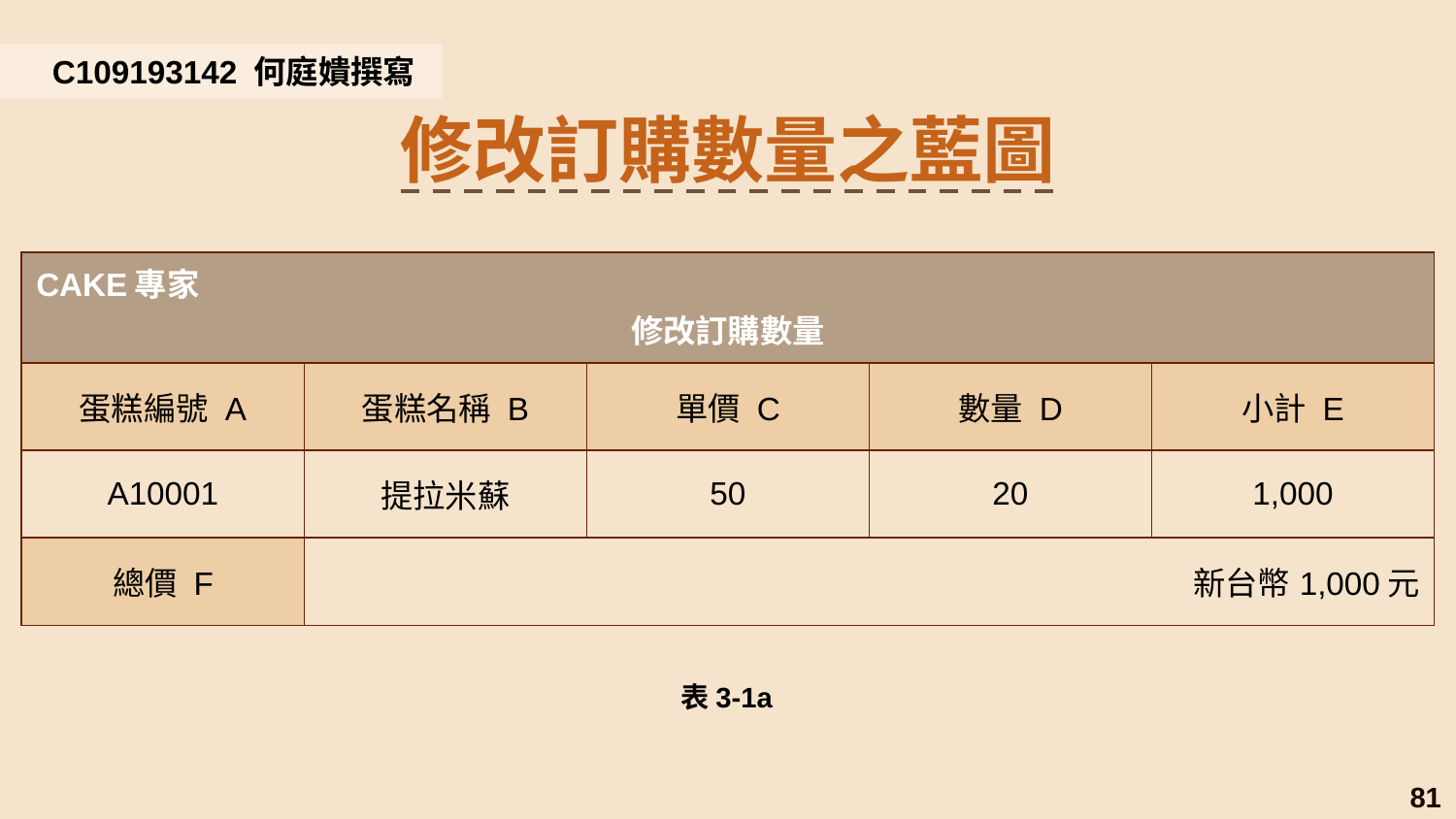

C109193142 何庭嬇撰寫
修改訂購數量之藍圖
| CAKE專家 修改訂購數量 |  |  |  |  |
| --- | --- | --- | --- | --- |
| 蛋糕編號 A | 蛋糕名稱 B | 單價 C | 數量 D | 小計 E |
| A10001 | 提拉米蘇 | 50 | 20 | 1,000 |
| 總價 F | 新台幣1,000元 |  |  |  |
表3-1a
81